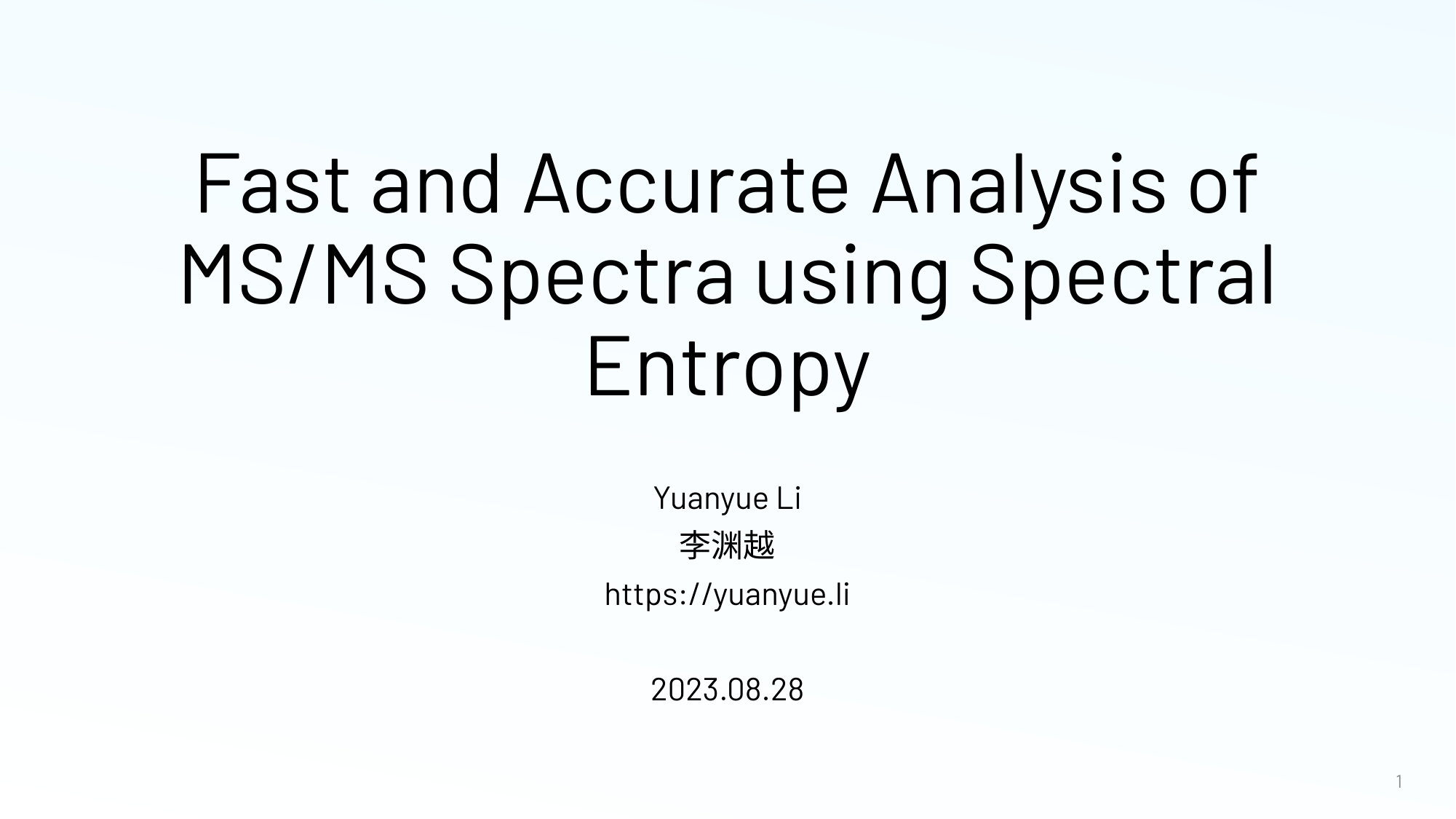

# Fast and Accurate Analysis of MS/MS Spectra using Spectral Entropy
Yuanyue Li
李渊越
https://yuanyue.li

2023.08.28
1